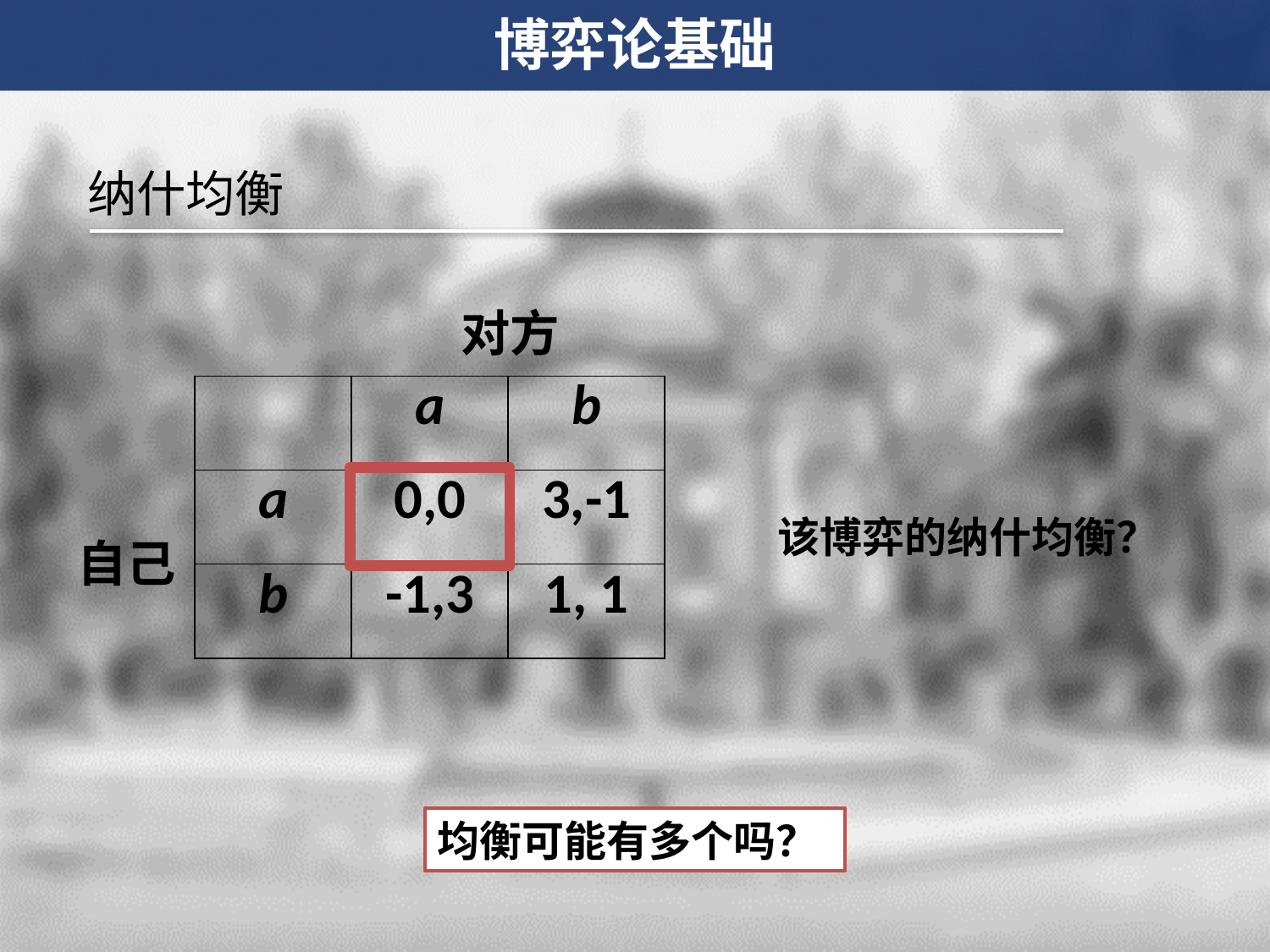

博弈论基础
纳什均衡
对方
|  | a | b |
| --- | --- | --- |
| a | 0,0 | 3,-1 |
| b | -1,3 | 1, 1 |

该博弈的纳什均衡？
自己
均衡可能有多个吗？